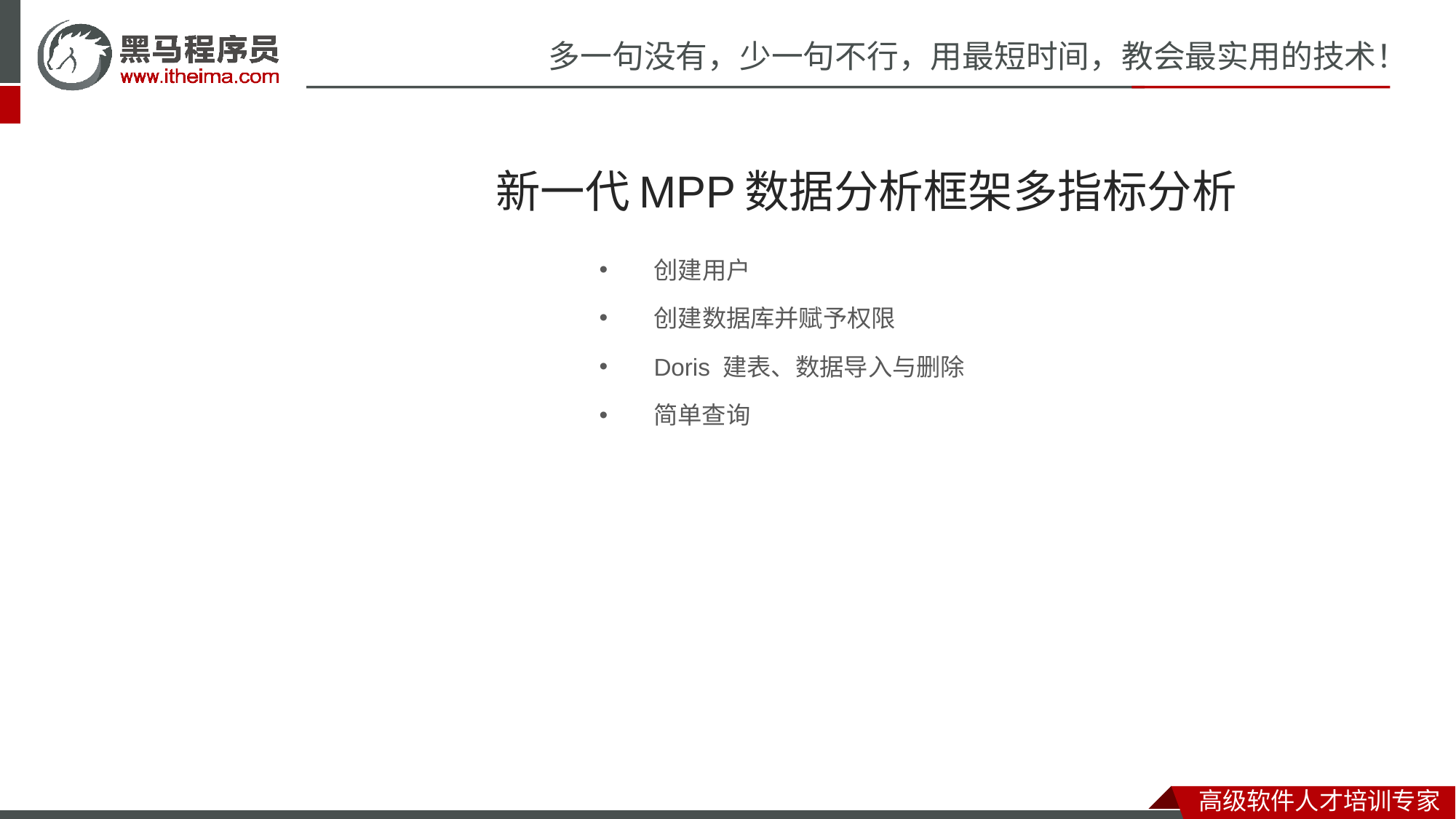

# 新一代MPP数据分析框架多指标分析
创建用户
创建数据库并赋予权限
Doris 建表、数据导入与删除
简单查询
04